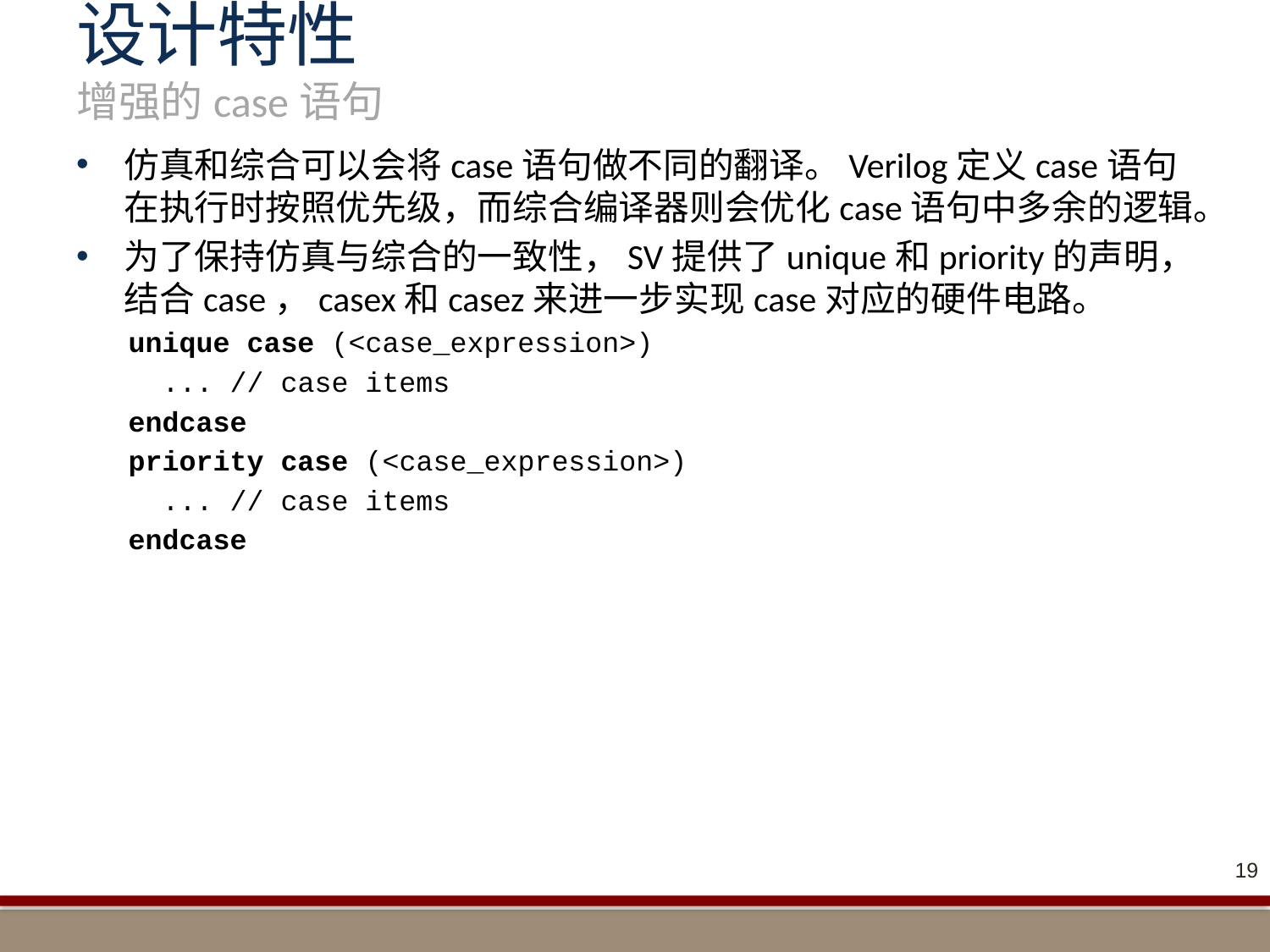

# 设计特性 增强的case语句
仿真和综合可以会将case语句做不同的翻译。Verilog定义case语句在执行时按照优先级，而综合编译器则会优化case语句中多余的逻辑。
为了保持仿真与综合的一致性，SV提供了unique和priority的声明，结合case，casex和casez来进一步实现case对应的硬件电路。
unique case (<case_expression>)
  ... // case items
endcase
priority case (<case_expression>)
  ... // case items
endcase

19